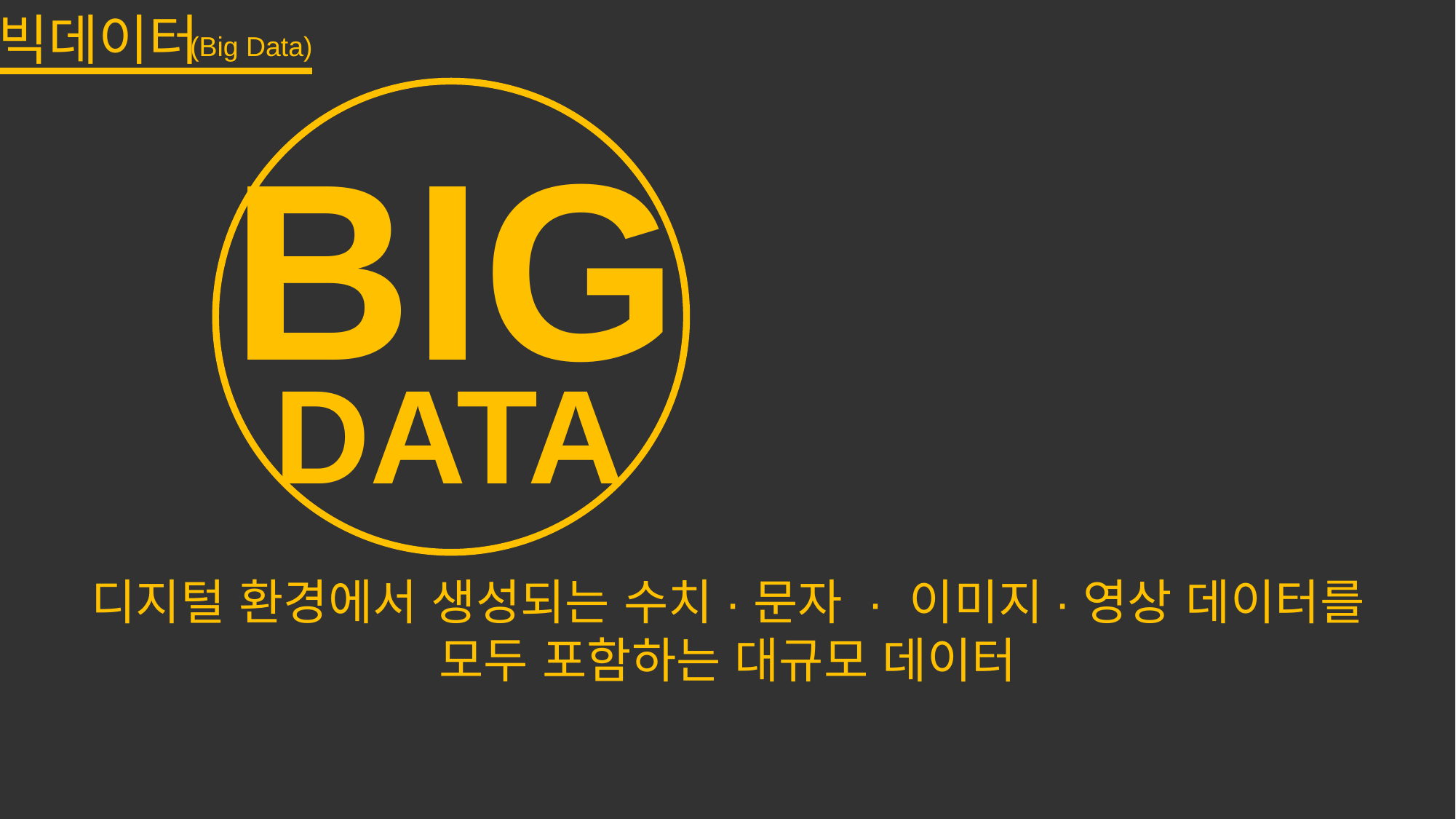

빅데이터
(Big Data)

BIG
DATA
디지털 환경에서 생성되는 수치·문자 · 이미지·영상 데이터를
모두 포함하는 대규모 데이터